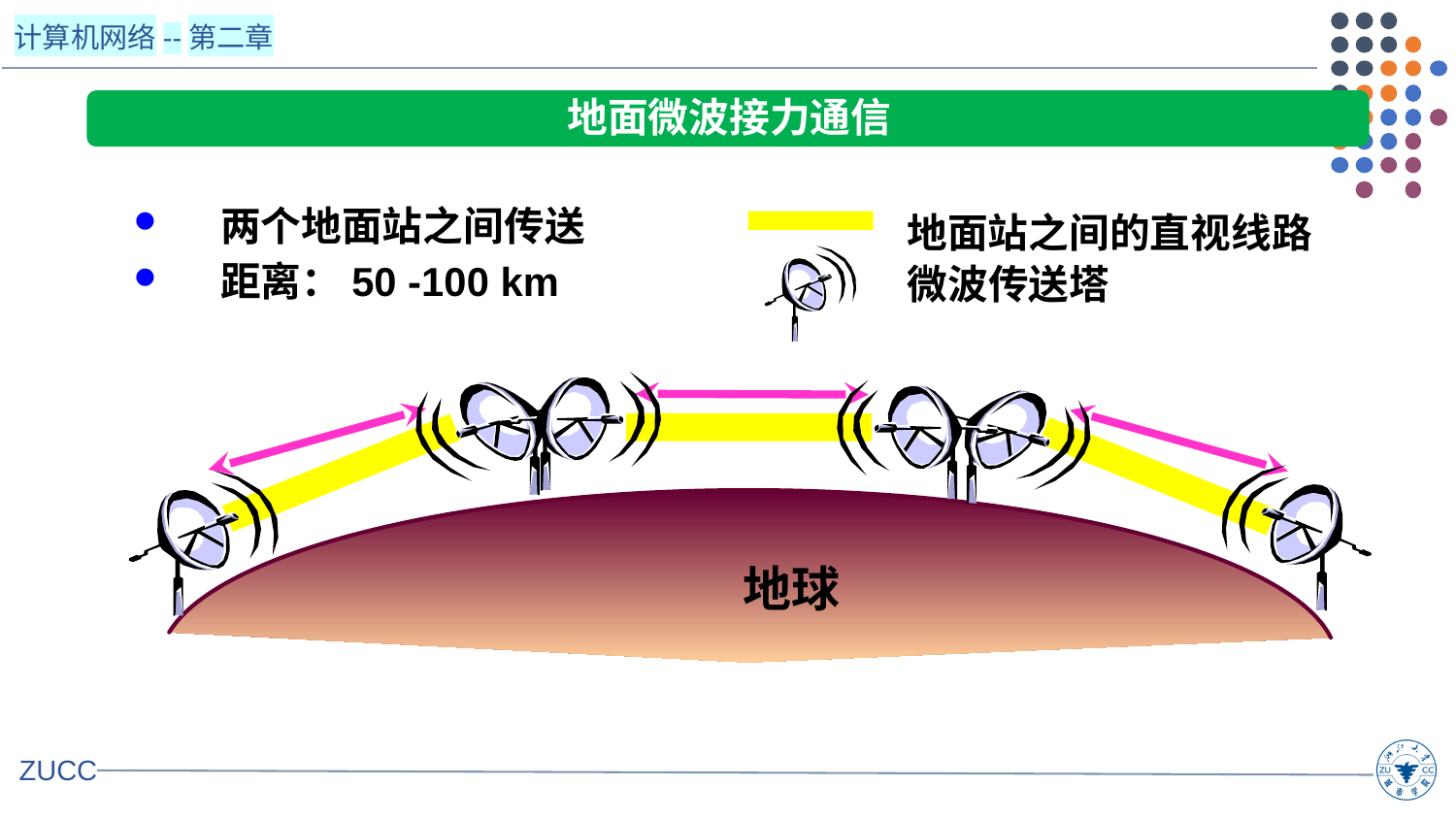

地面微波接力通信

两个地面站之间传送
距离：50 -100 km
地面站之间的直视线路

微波传送塔

地球